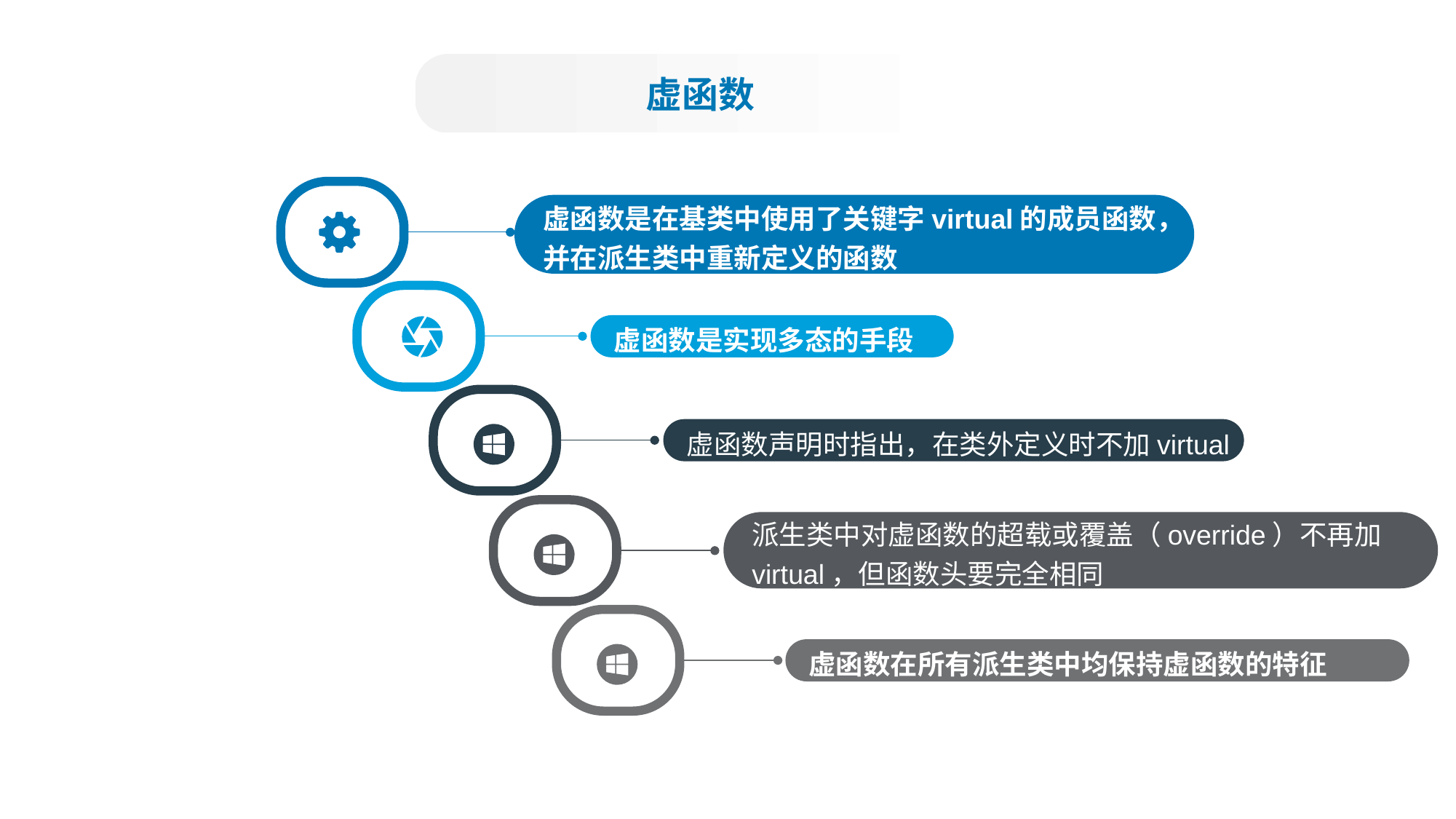

虚函数

虚函数是在基类中使用了关键字virtual的成员函数，
并在派生类中重新定义的函数

虚函数是实现多态的手段

虚函数声明时指出，在类外定义时不加virtual

派生类中对虚函数的超载或覆盖（override）不再加
virtual，但函数头要完全相同

虚函数在所有派生类中均保持虚函数的特征